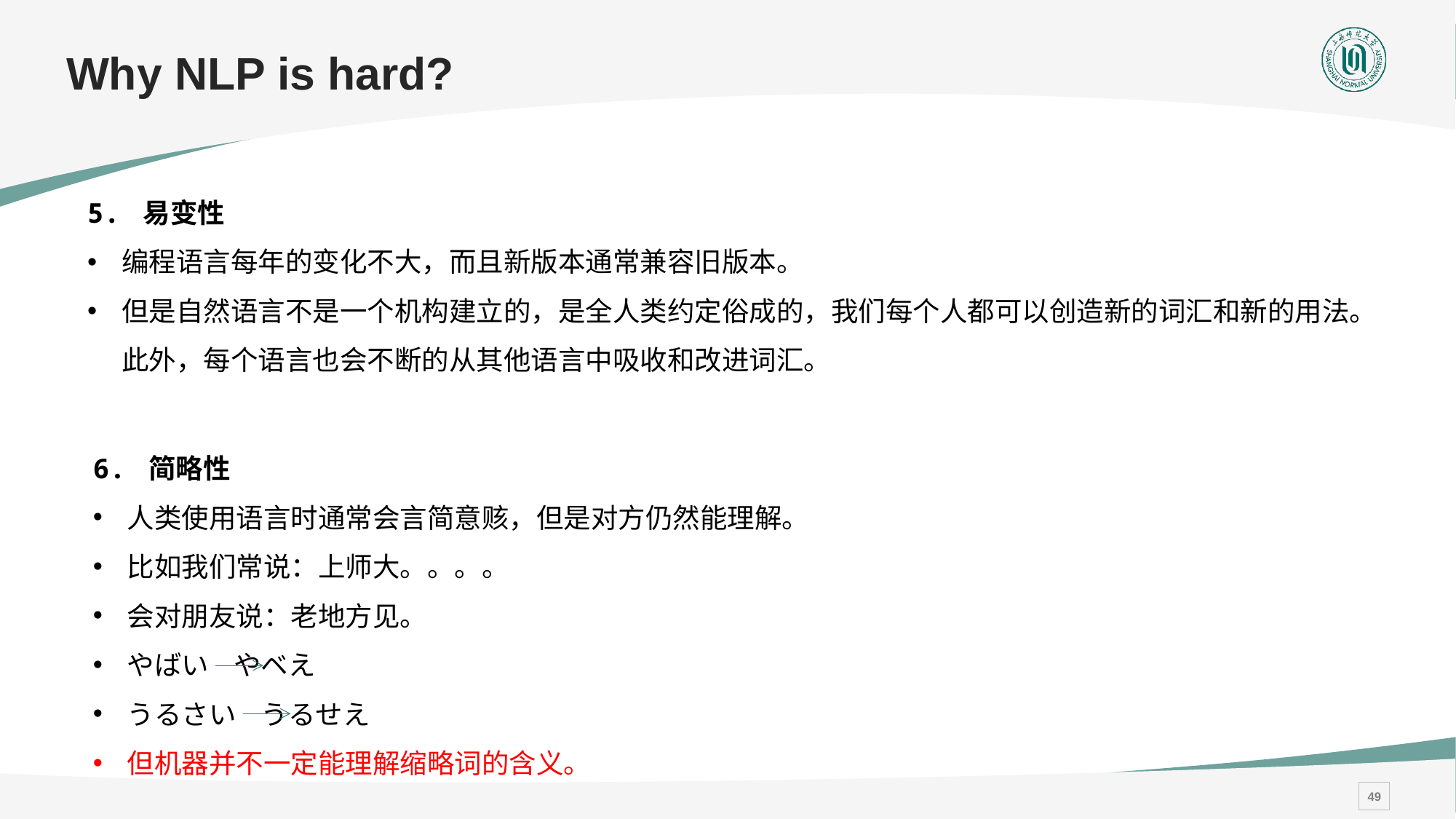

# Why NLP is hard?
5. 易变性
编程语言每年的变化不大，而且新版本通常兼容旧版本。
但是自然语言不是一个机构建立的，是全人类约定俗成的，我们每个人都可以创造新的词汇和新的用法。此外，每个语言也会不断的从其他语言中吸收和改进词汇。
6. 简略性
人类使用语言时通常会言简意赅，但是对方仍然能理解。
比如我们常说：上师大。。。。
会对朋友说：老地方见。
やばい    やベえ
うるさい    うるせえ
但机器并不一定能理解缩略词的含义。